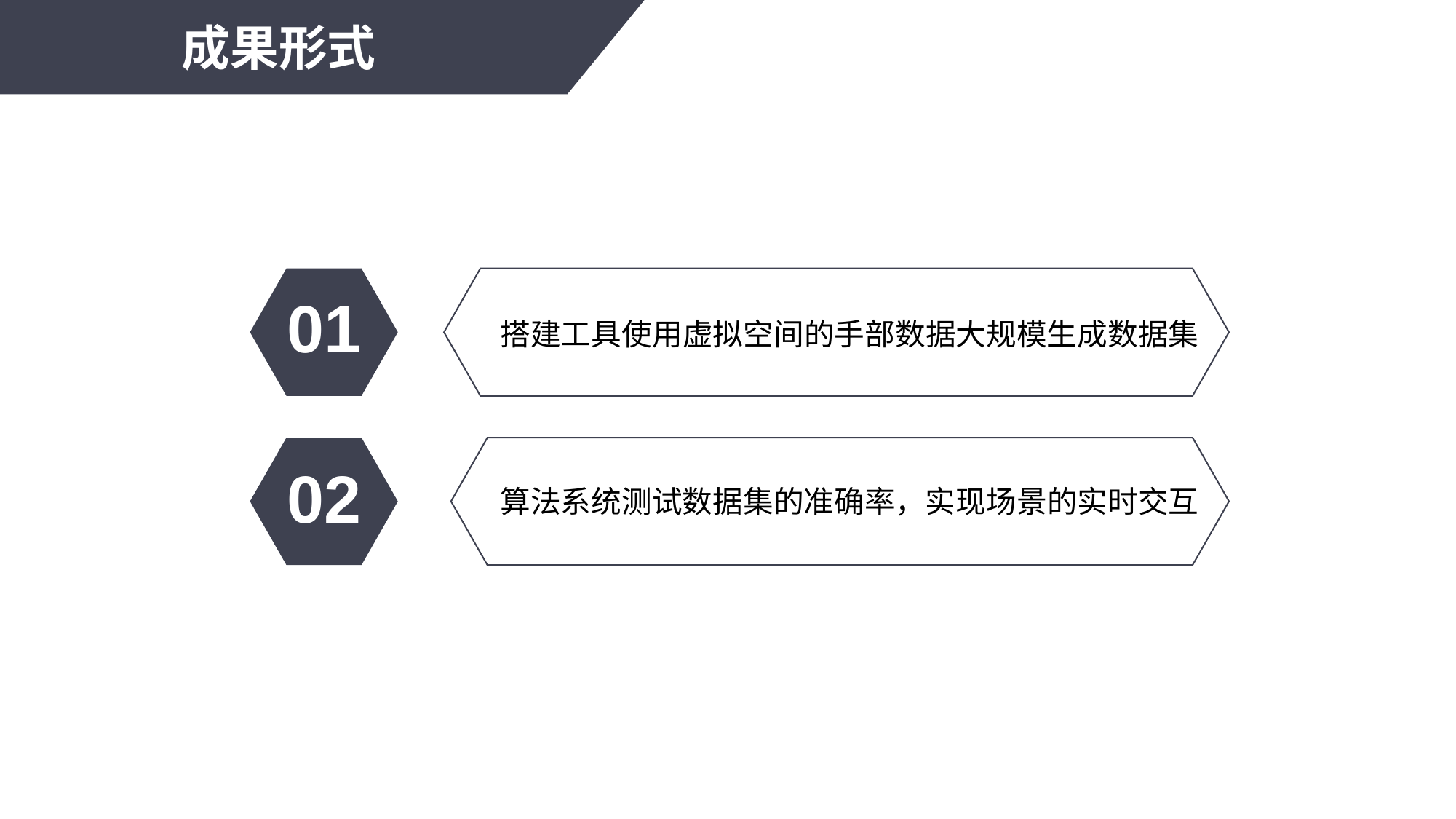

成果形式

01

搭建工具使用虚拟空间的手部数据大规模生成数据集

02

算法系统测试数据集的准确率，实现场景的实时交互
0